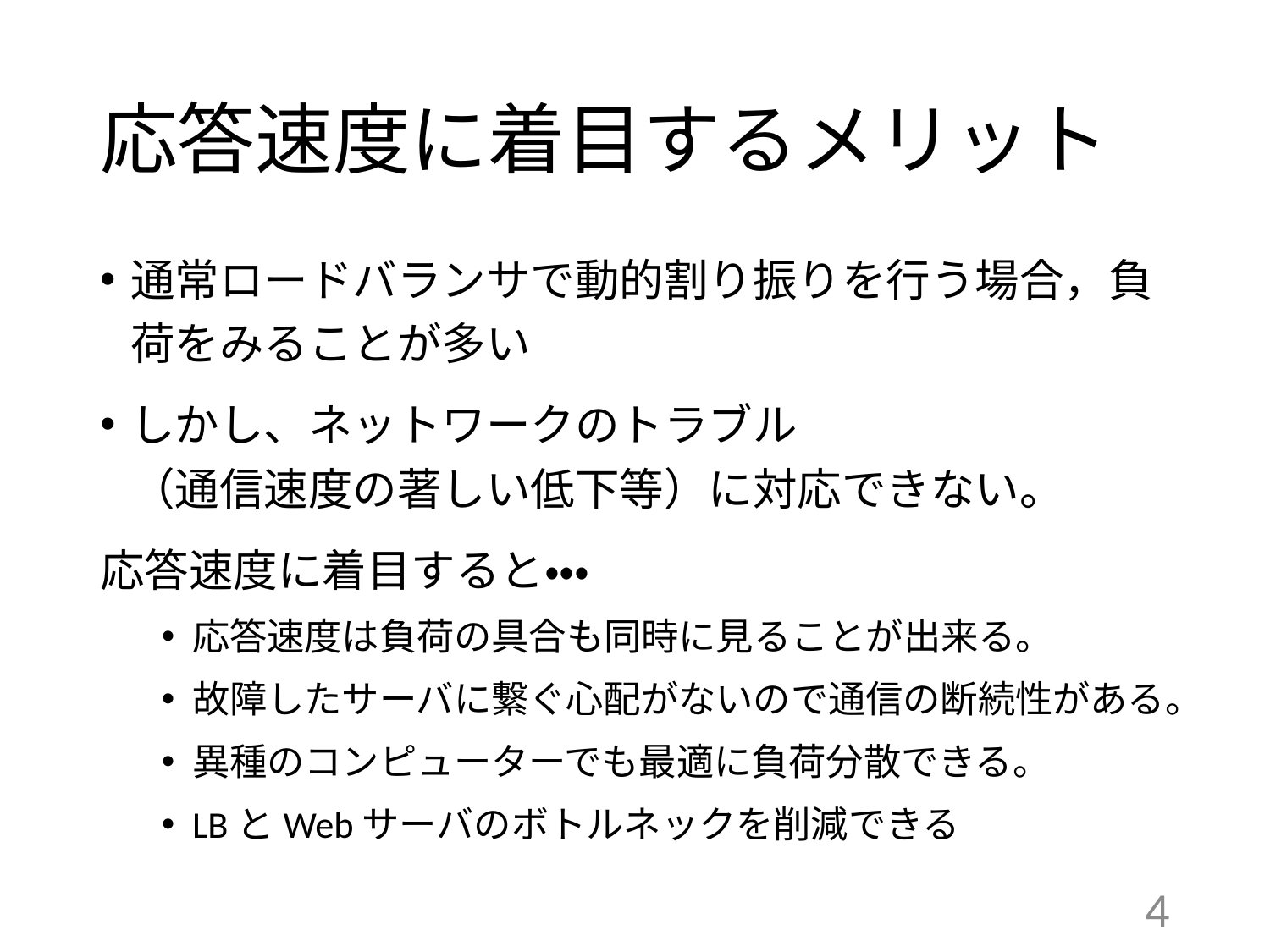

# 応答速度に着目するメリット
通常ロードバランサで動的割り振りを行う場合，負荷をみることが多い
しかし、ネットワークのトラブル
（通信速度の著しい低下等）に対応できない。
応答速度に着目すると・・・
応答速度は負荷の具合も同時に見ることが出来る。
故障したサーバに繋ぐ心配がないので通信の断続性がある。
異種のコンピューターでも最適に負荷分散できる。
LBとWebサーバのボトルネックを削減できる
4